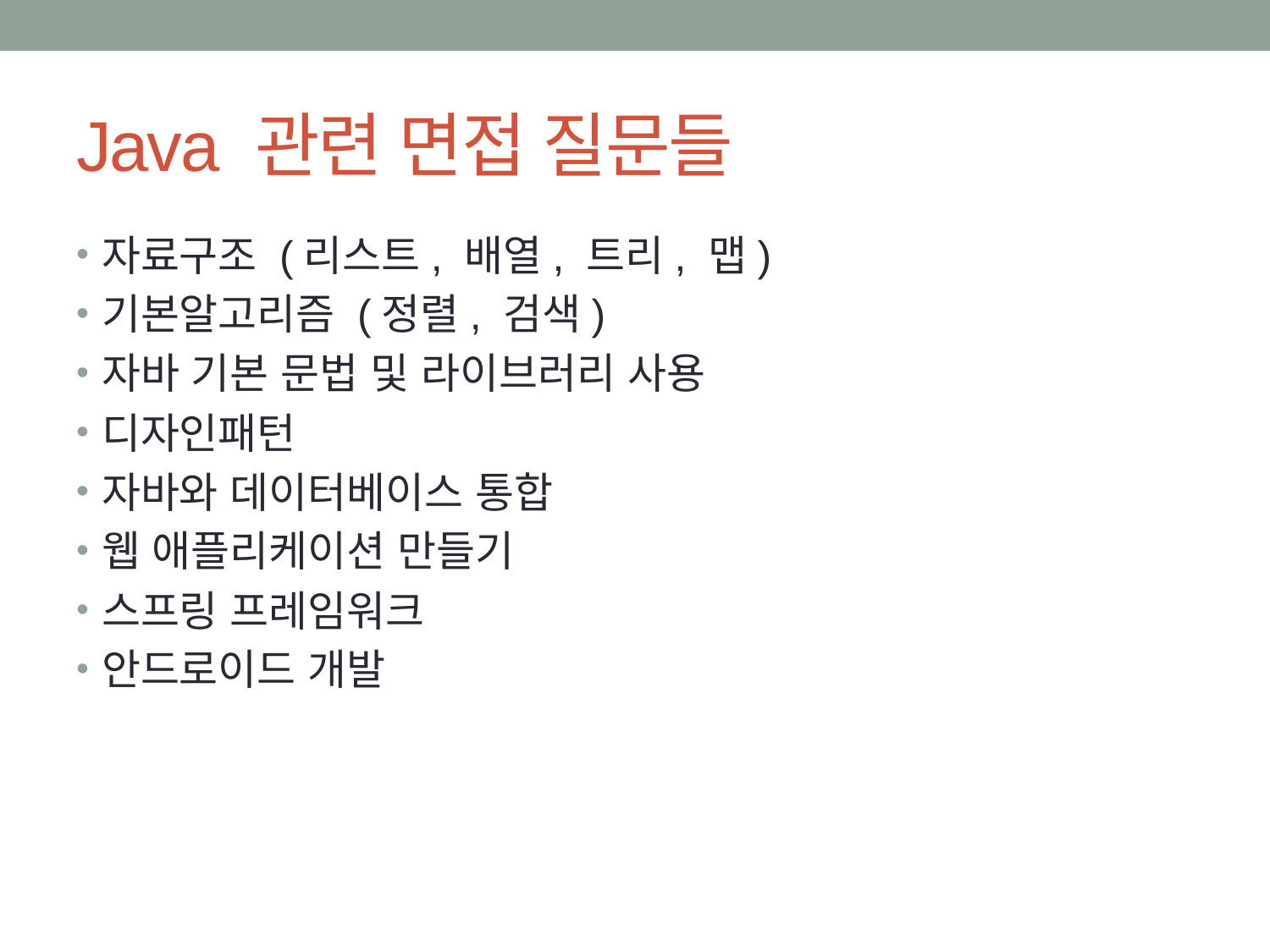

# Java 관련 면접 질문들
자료구조 (리스트, 배열, 트리, 맵)
기본알고리즘 (정렬, 검색)
자바 기본 문법 및 라이브러리 사용
디자인패턴
자바와 데이터베이스 통합
웹 애플리케이션 만들기
스프링 프레임워크
안드로이드 개발